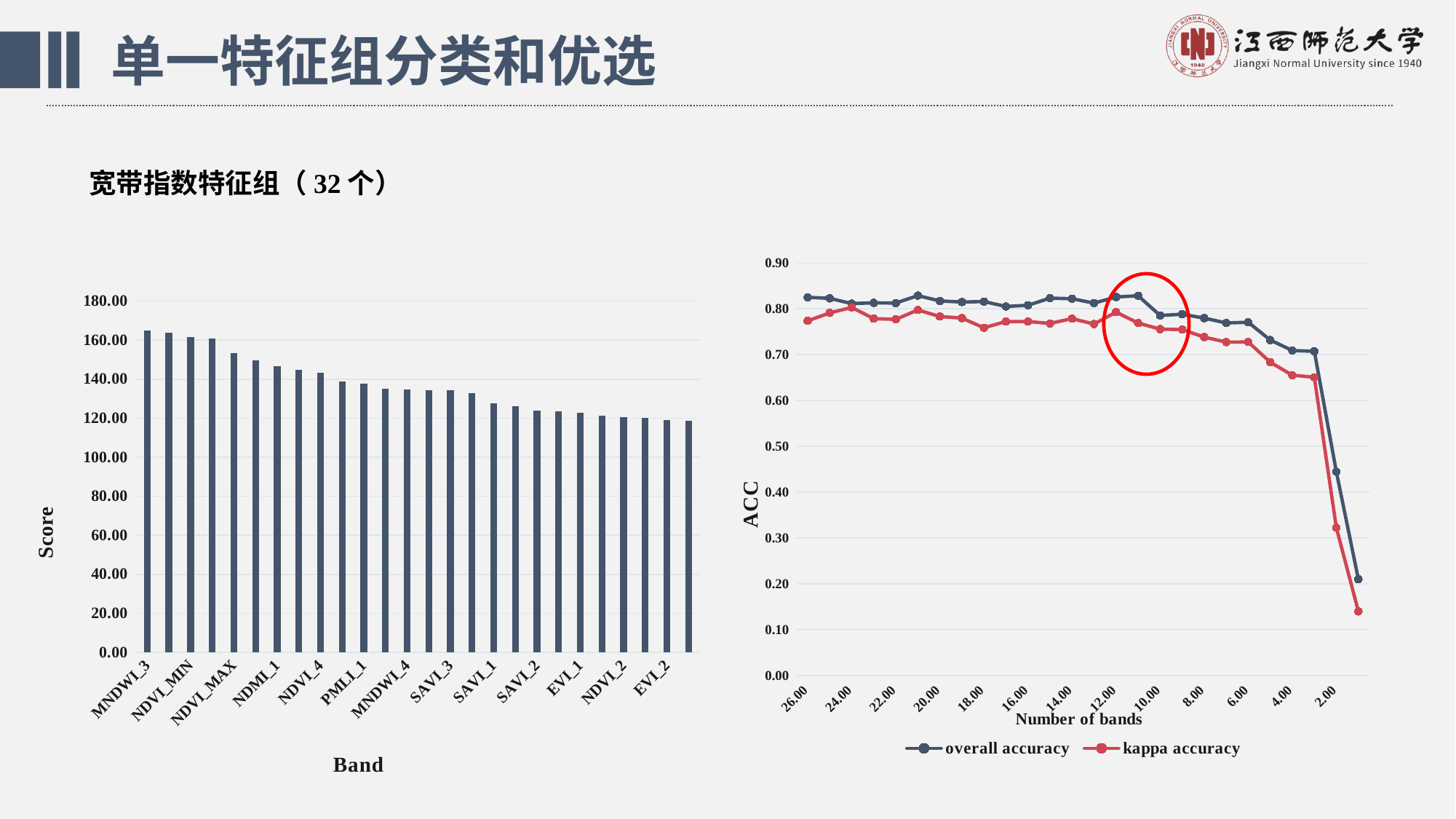

单一特征组分类和优选
宽带指数特征组（32个）

### Chart

| Category | overall accuracy | kappa accuracy |
|---|---|---|
| 26 | 0.8251999999999999 | 0.7737999999999999 |
| 25 | 0.8229 | 0.7912 |
| 24 | 0.8115 | 0.8030999999999999 |
| 23 | 0.8130999999999999 | 0.7786 |
| 22 | 0.8126 | 0.7771 |
| 21 | 0.8289 | 0.7975 |
| 20 | 0.8171999999999999 | 0.7833 |
| 19 | 0.8149 | 0.7797999999999999 |
| 18 | 0.8159 | 0.7586999999999999 |
| 17 | 0.8050999999999999 | 0.7723 |
| 16 | 0.8079 | 0.7723 |
| 15 | 0.8233685601056799 | 0.7682 |
| 14 | 0.8221303258145359 | 0.7786559793962889 |
| 13 | 0.8125096030729829 | 0.766875190723222 |
| 12 | 0.8258441558441549 | 0.792839909212449 |
| 11 | 0.828625162127107 | 0.769 |
| 10 | 0.785558343789209 | 0.7556999999999999 |
| 9 | 0.7883 | 0.7548 |
| 8 | 0.7797999999999999 | 0.7384 |
| 7 | 0.7692 | 0.7274999999999999 |
| 6 | 0.7706999999999999 | 0.7277 |
| 5 | 0.7319 | 0.6836 |
| 4 | 0.7091 | 0.6553 |
| 3 | 0.7072999999999999 | 0.6507999999999999 |
| 2 | 0.4447 | 0.3226 |
| 1 | 0.21 | 0.14 |

### Chart

| Category | score |
|---|---|
| MNDWI_3 | 165.0293751360639 |
| MNDWI_2 | 163.66543986973753 |
| NDVI_MIN | 161.5805920736434 |
| MNDWI_1 | 160.6660847609415 |
| NDVI_MAX | 153.16789717245928 |
| SAVI_4 | 149.50142804561324 |
| NDMI_1 | 146.76455760913686 |
| PMLI_4 | 144.58665553134222 |
| NDVI_4 | 143.1528271888019 |
| NDMI_4 | 138.92419033063396 |
| PMLI_1 | 137.63123249655862 |
| PMLI_2 | 135.16711010519074 |
| MNDWI_4 | 134.81201781542632 |
| EVI_3 | 134.5011068104764 |
| SAVI_3 | 134.45396548292186 |
| EVI_4 | 132.78621486800358 |
| SAVI_1 | 127.69835163433807 |
| PMLI_3 | 126.21824627217916 |
| SAVI_2 | 124.04795678988303 |
| NDMI_2 | 123.42764448201225 |
| EVI_1 | 122.58386069204604 |
| NDVI_1 | 121.41772733928222 |
| NDVI_2 | 120.51092641989977 |
| NDMI_3 | 120.22044419453763 |
| EVI_2 | 118.98812084740821 |
| NDVI_3 | 118.75770350293183 |